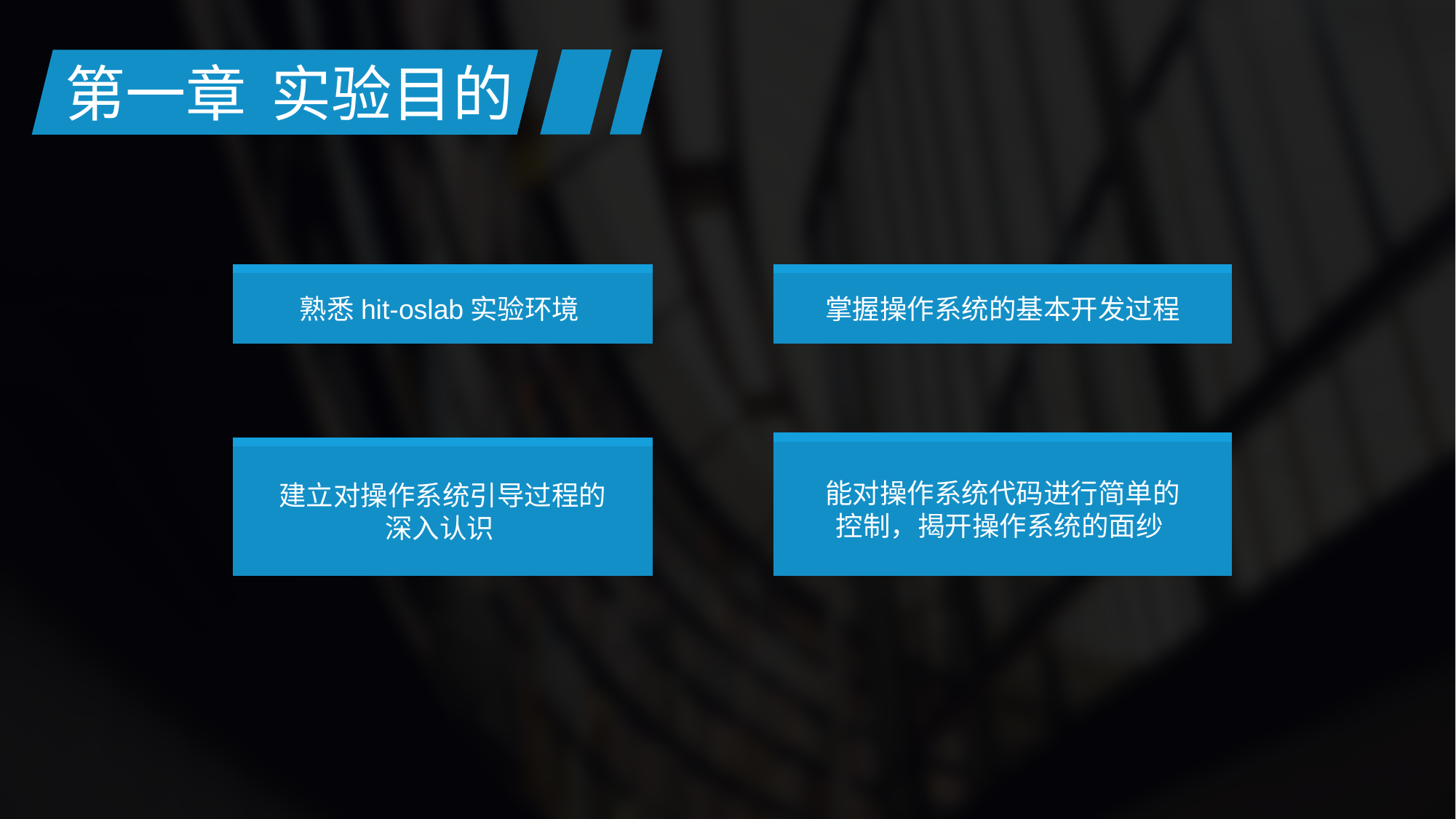

第一章
实验目的
熟悉hit-oslab实验环境
掌握操作系统的基本开发过程
能对操作系统代码进行简单的控制，揭开操作系统的面纱
建立对操作系统引导过程的深入认识